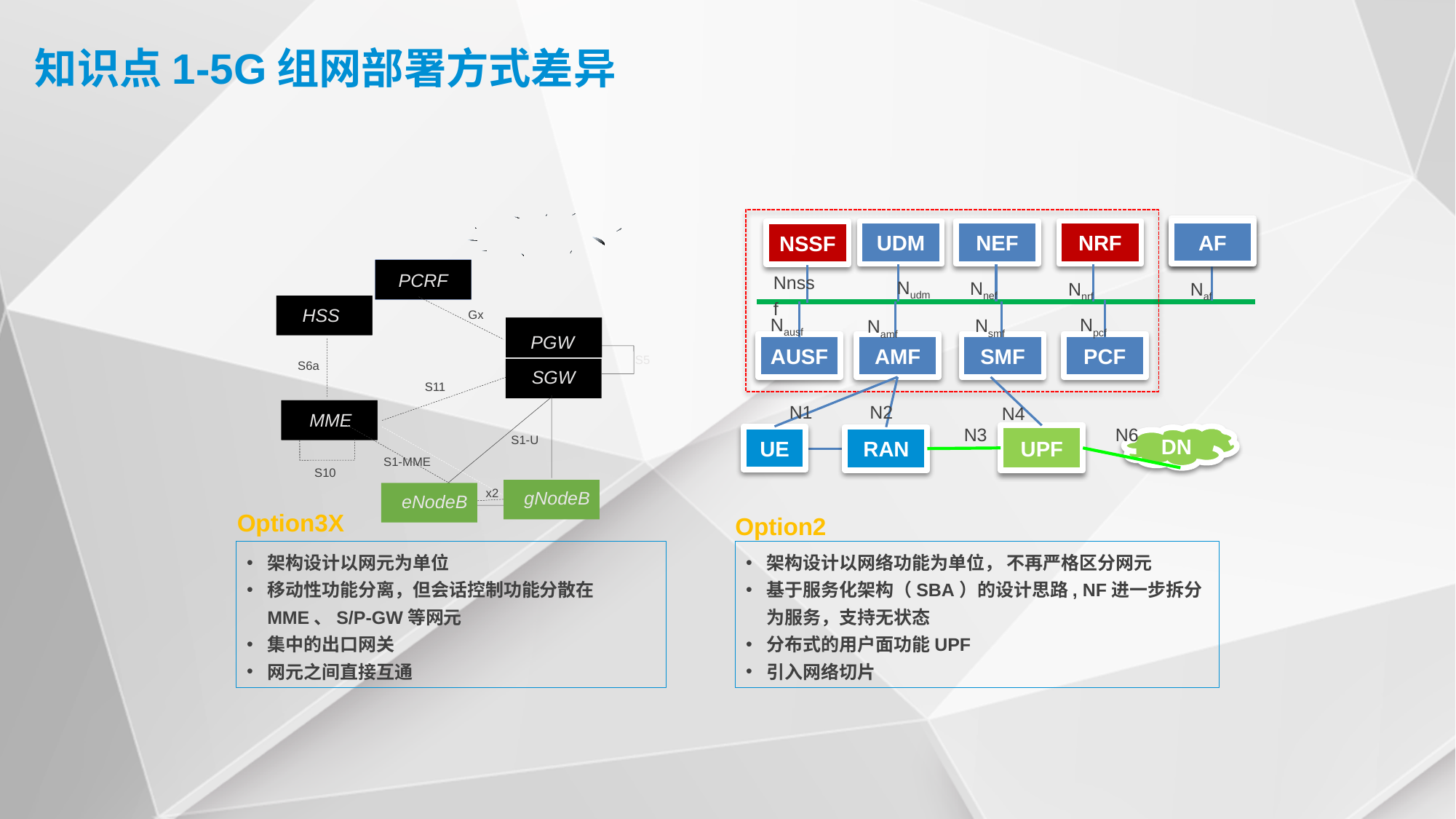

知识点1-5G组网部署方式差异

AF
AF
NRF
UDM
NEF
NSSF
Nnssf

Nudm

Nnef

Nnrf

Naf

Nausf

Npcf

Nsmf

Namf

AUSF
AMF
SMF
PCF
N2

N1

N4

N6

N3

UPF
DN
UE
RAN

PCRF

Gx
HSS

PGW

S5
S6a

SGW
S11

S11

MME

S1-U

S1-MME
S10

gNodeB
x2

eNodeB
Option3X
Option2
架构设计以网络功能为单位， 不再严格区分网元
基于服务化架构（SBA）的设计思路, NF进一步拆分为服务，支持无状态
分布式的用户面功能UPF
引入网络切片
架构设计以网元为单位
移动性功能分离，但会话控制功能分散在MME、S/P-GW等网元
集中的出口网关
网元之间直接互通